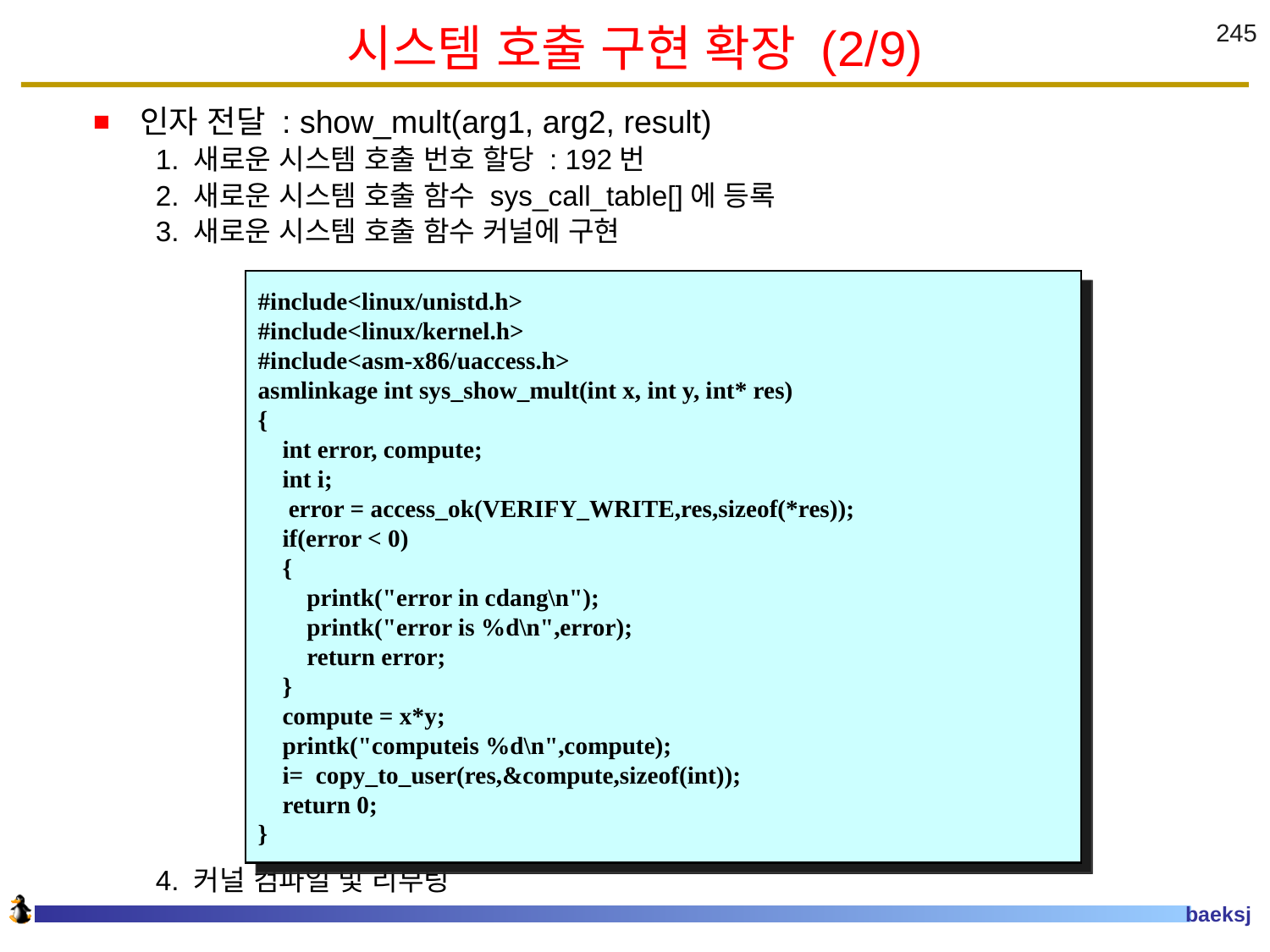

# 시스템 호출 구현 확장 (2/9)
245
인자 전달 : show_mult(arg1, arg2, result)
1. 새로운 시스템 호출 번호 할당 : 192번
2. 새로운 시스템 호출 함수 sys_call_table[]에 등록
3. 새로운 시스템 호출 함수 커널에 구현

4. 커널 컴파일 및 리부팅

#include<linux/unistd.h>
#include<linux/kernel.h>
#include<asm-x86/uaccess.h>
asmlinkage int sys_show_mult(int x, int y, int* res)
{
    int error, compute;
    int i;
     error = access_ok(VERIFY_WRITE,res,sizeof(*res));
    if(error < 0)
    {
        printk("error in cdang\n");
        printk("error is %d\n",error);
        return error;
    }
    compute = x*y;
    printk("computeis %d\n",compute);
    i=  copy_to_user(res,&compute,sizeof(int));
    return 0;
}